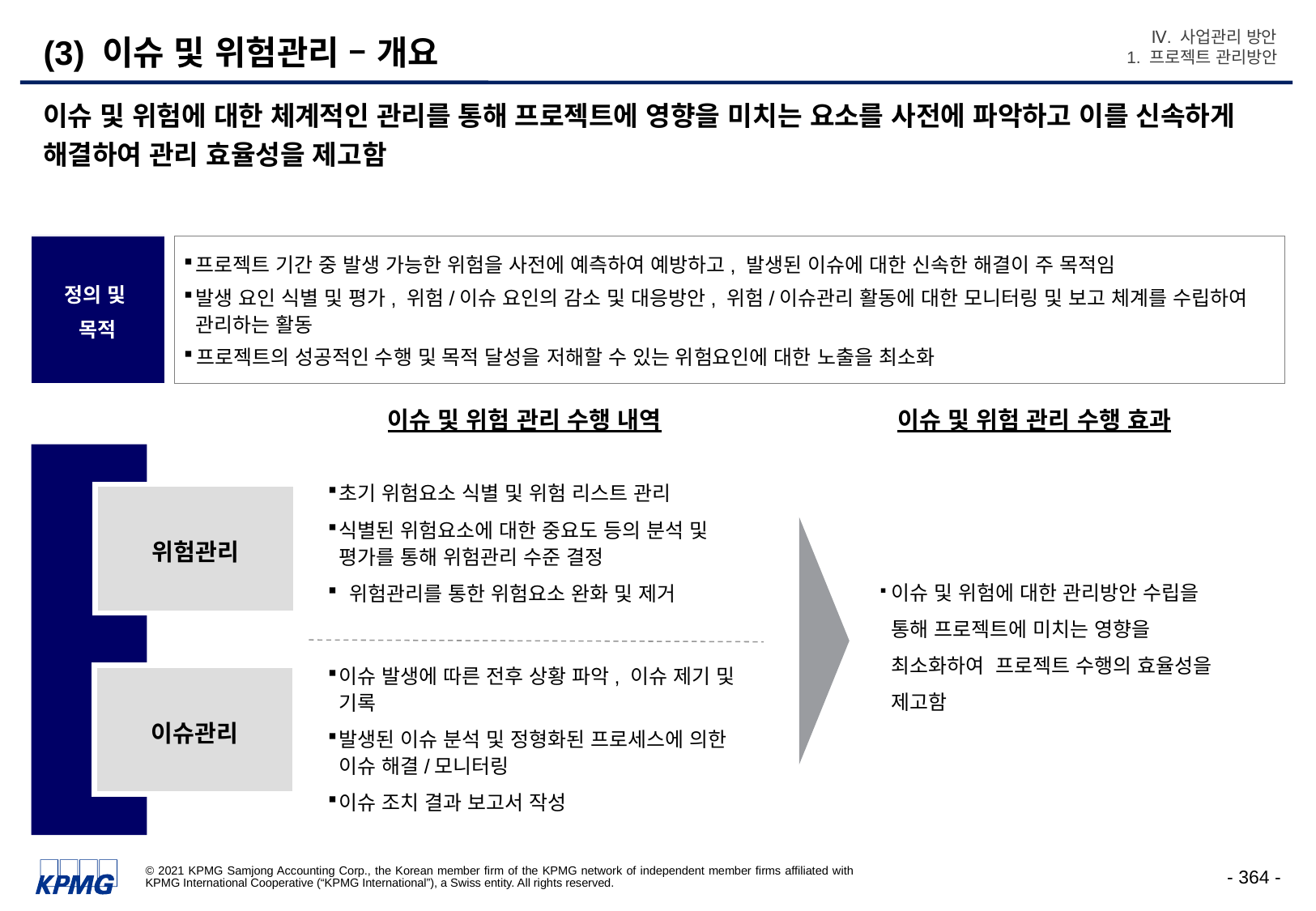

Ⅳ. 사업관리 방안
1. 프로젝트 관리방안
# (3) 이슈 및 위험관리 – 개요
이슈 및 위험에 대한 체계적인 관리를 통해 프로젝트에 영향을 미치는 요소를 사전에 파악하고 이를 신속하게 해결하여 관리 효율성을 제고함
정의 및
목적
프로젝트 기간 중 발생 가능한 위험을 사전에 예측하여 예방하고, 발생된 이슈에 대한 신속한 해결이 주 목적임
발생 요인 식별 및 평가, 위험/이슈 요인의 감소 및 대응방안, 위험/이슈관리 활동에 대한 모니터링 및 보고 체계를 수립하여 관리하는 활동
프로젝트의 성공적인 수행 및 목적 달성을 저해할 수 있는 위험요인에 대한 노출을 최소화
이슈 및 위험 관리 수행 내역
이슈 및 위험 관리 수행 효과
이슈 및 위험에 대한 관리방안 수립을 통해 프로젝트에 미치는 영향을 최소화하여  프로젝트 수행의 효율성을 제고함

초기 위험요소 식별 및 위험 리스트 관리
식별된 위험요소에 대한 중요도 등의 분석 및 평가를 통해 위험관리 수준 결정
 위험관리를 통한 위험요소 완화 및 제거
위험관리

이슈 발생에 따른 전후 상황 파악, 이슈 제기 및 기록
발생된 이슈 분석 및 정형화된 프로세스에 의한 이슈 해결/모니터링
이슈 조치 결과 보고서 작성
이슈관리